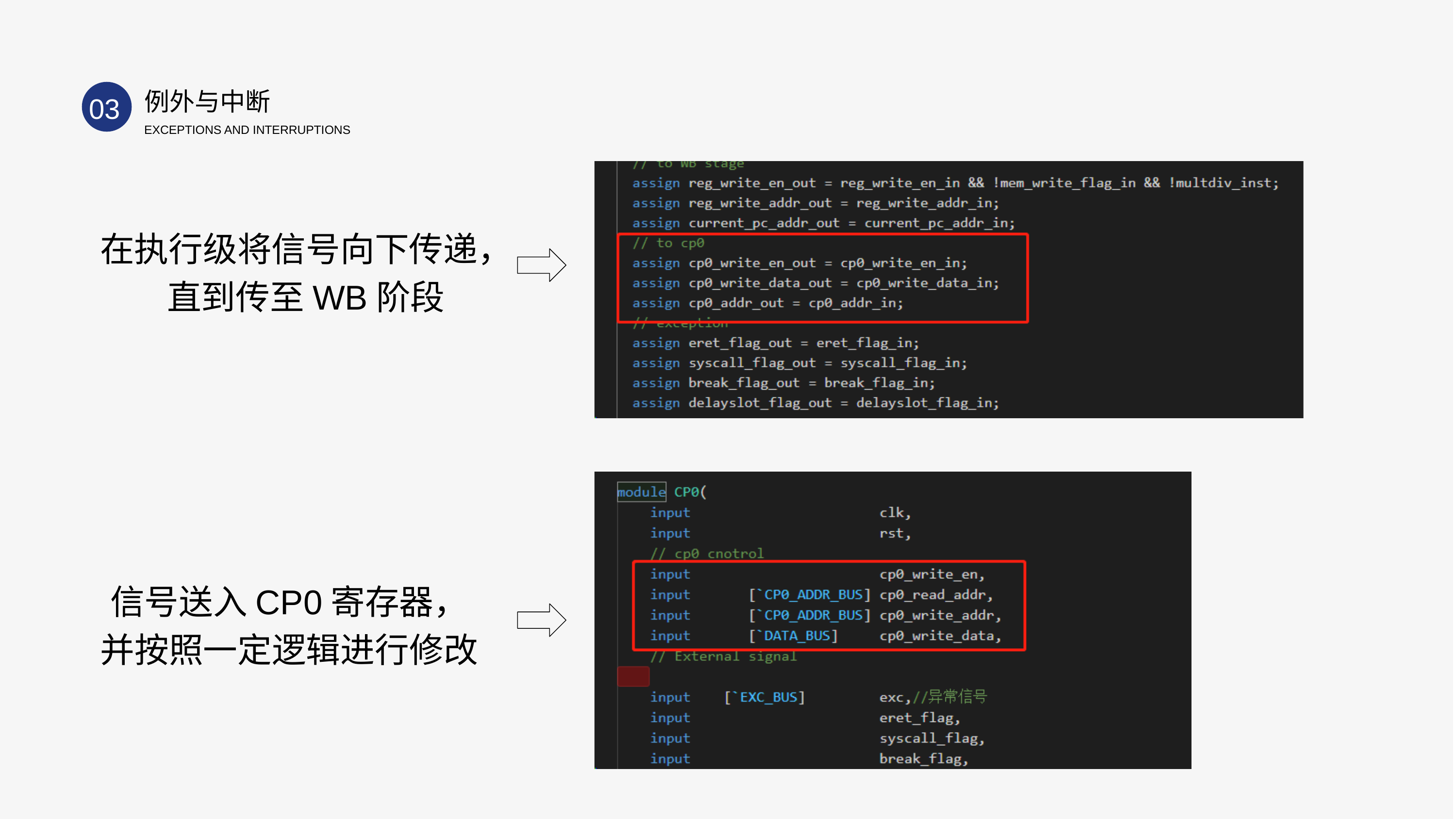

例外与中断

03
EXCEPTIONS AND INTERRUPTIONS

在执行级将信号向下传递，
直到传至WB阶段

信号送入CP0寄存器，
并按照一定逻辑进行修改